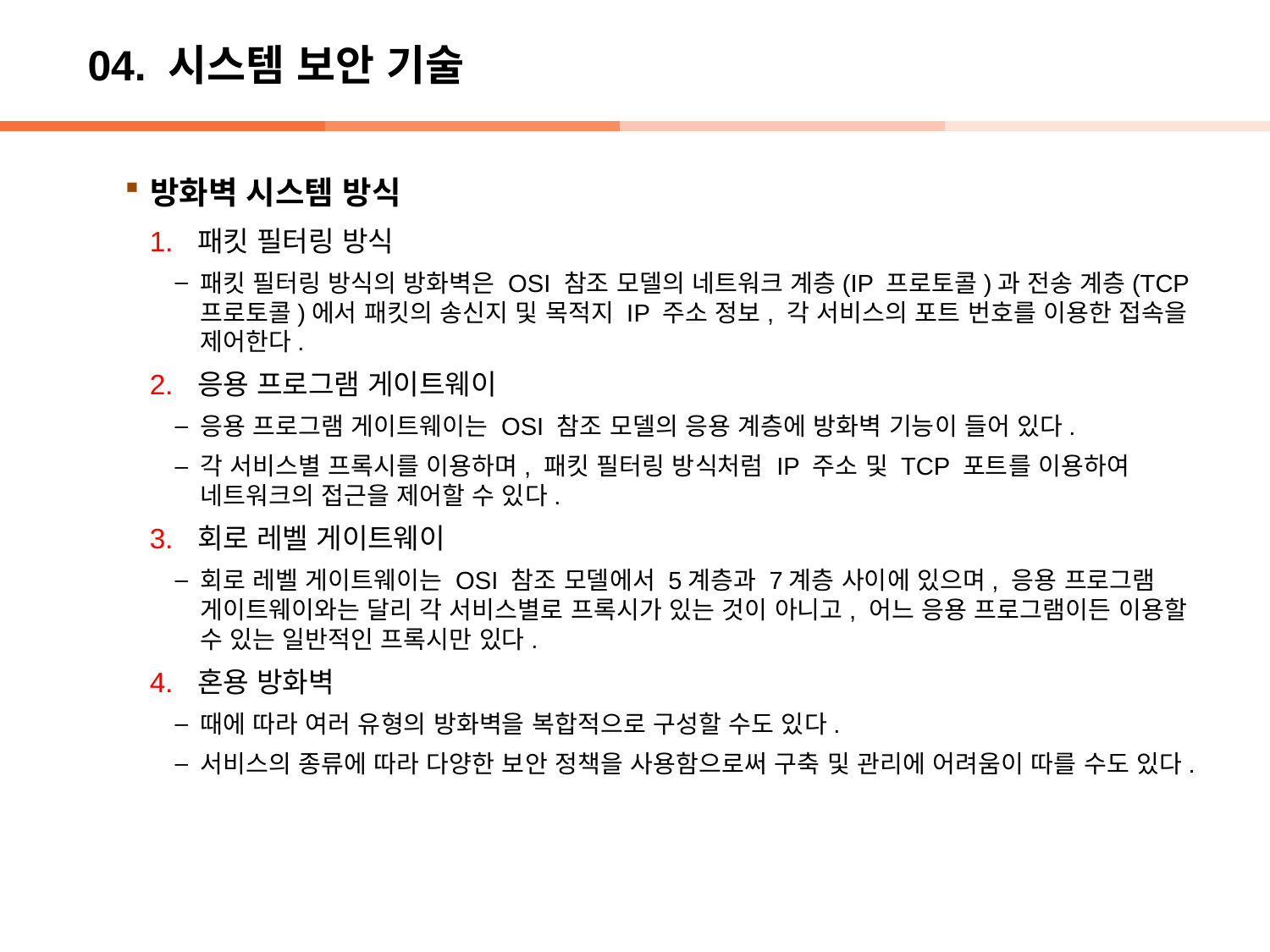

# 04. 시스템 보안 기술
방화벽 시스템 방식
패킷 필터링 방식
패킷 필터링 방식의 방화벽은 OSI 참조 모델의 네트워크 계층(IP 프로토콜)과 전송 계층(TCP 프로토콜)에서 패킷의 송신지 및 목적지 IP 주소 정보, 각 서비스의 포트 번호를 이용한 접속을 제어한다.
응용 프로그램 게이트웨이
응용 프로그램 게이트웨이는 OSI 참조 모델의 응용 계층에 방화벽 기능이 들어 있다.
각 서비스별 프록시를 이용하며, 패킷 필터링 방식처럼 IP 주소 및 TCP 포트를 이용하여 네트워크의 접근을 제어할 수 있다.
회로 레벨 게이트웨이
회로 레벨 게이트웨이는 OSI 참조 모델에서 5계층과 7계층 사이에 있으며, 응용 프로그램 게이트웨이와는 달리 각 서비스별로 프록시가 있는 것이 아니고, 어느 응용 프로그램이든 이용할 수 있는 일반적인 프록시만 있다.
혼용 방화벽
때에 따라 여러 유형의 방화벽을 복합적으로 구성할 수도 있다.
서비스의 종류에 따라 다양한 보안 정책을 사용함으로써 구축 및 관리에 어려움이 따를 수도 있다.